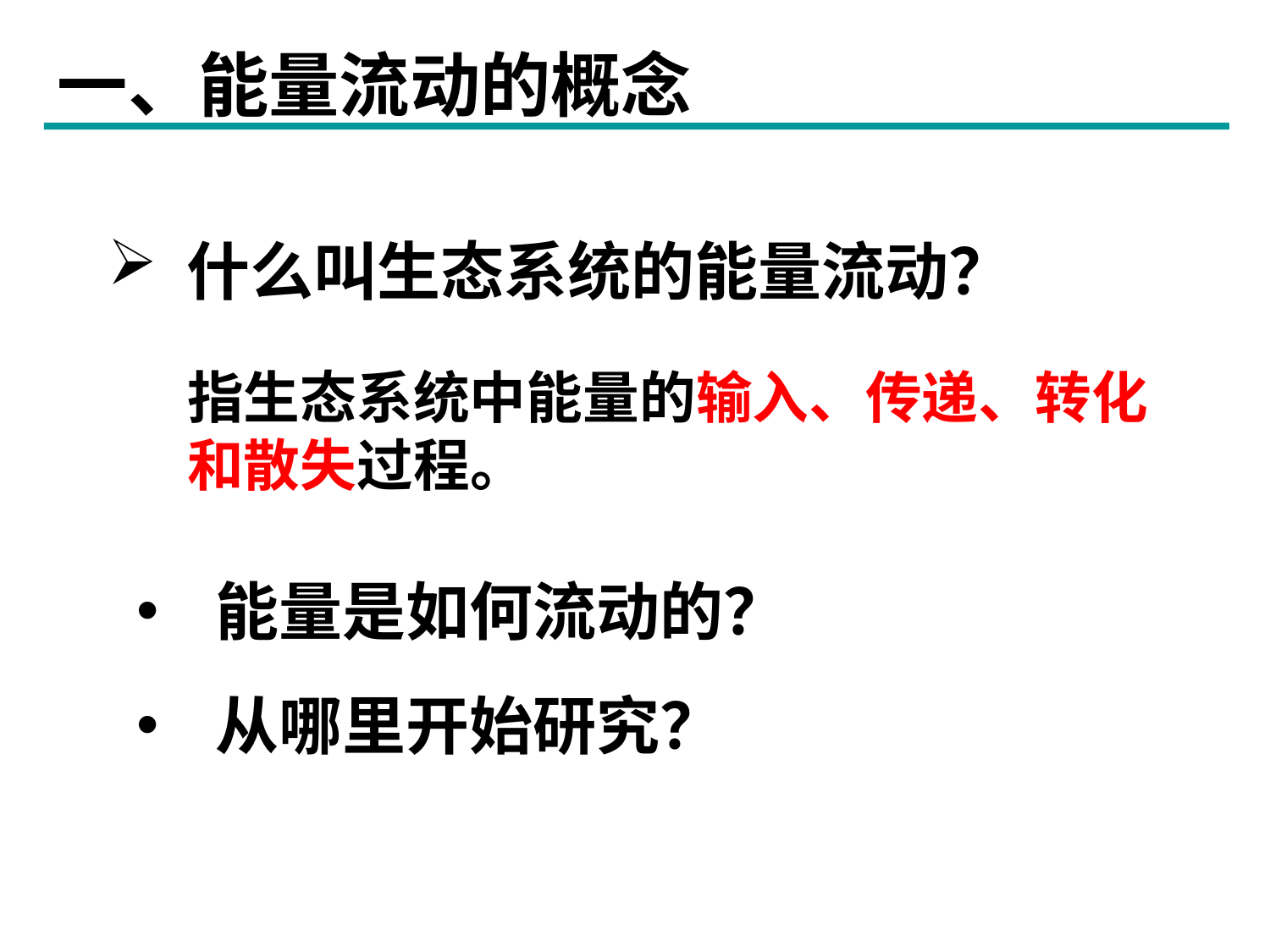

一、能量流动的概念
什么叫生态系统的能量流动？
指生态系统中能量的输入、传递、转化和散失过程。
能量是如何流动的？
从哪里开始研究？